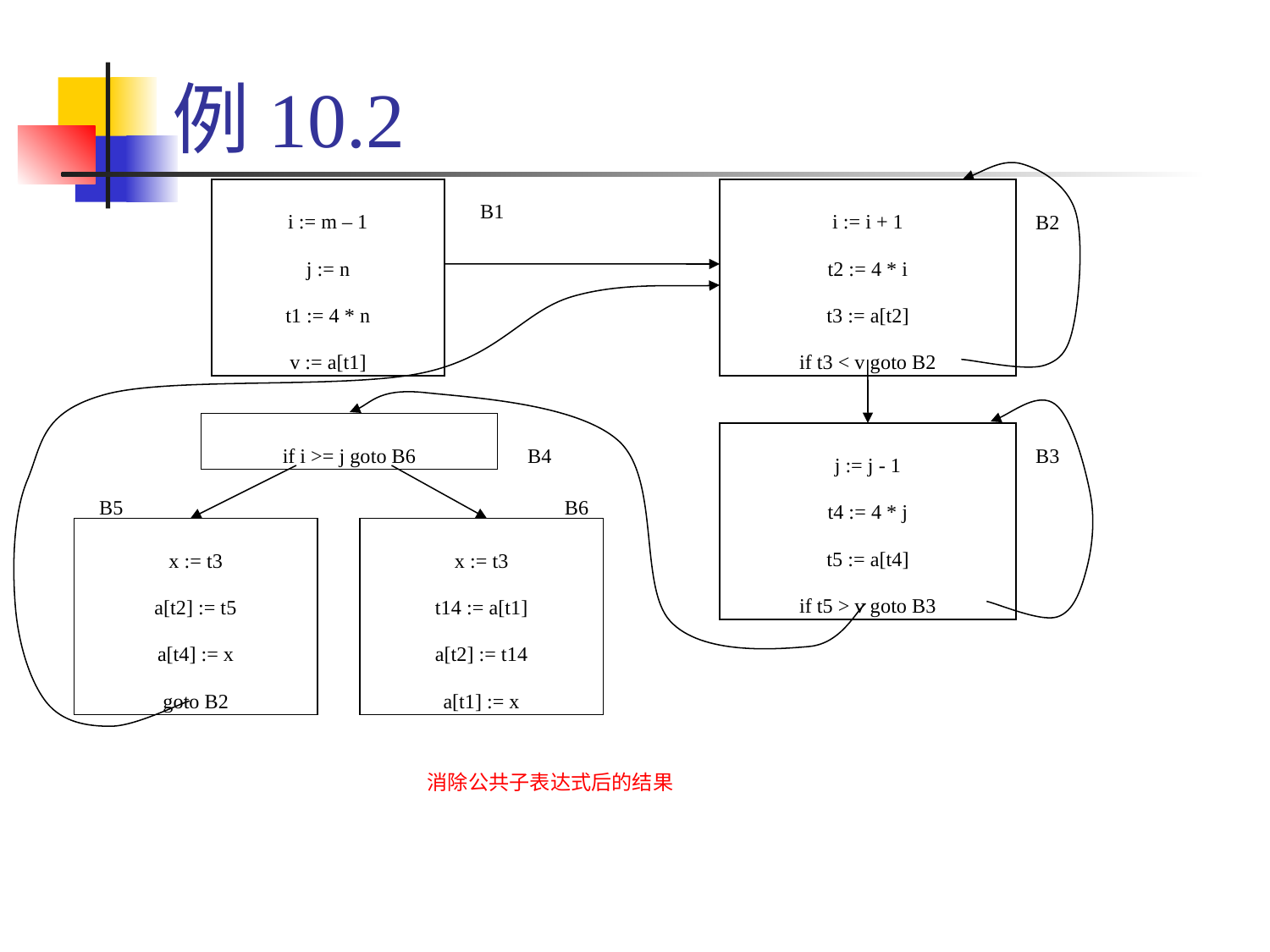

# 例10.2

B1
i := m – 1
j := n
t1 := 4 * n
v := a[t1]
i := i + 1
t2 := 4 * i
t3 := a[t2]
if t3 < v goto B2
B2

B3
if i >= j goto B6
B4
j := j - 1
t4 := 4 * j
t5 := a[t4]
if t5 > v goto B3
B5

B6
x := t3
a[t2] := t5
a[t4] := x
goto B2
x := t3
t14 := a[t1]
a[t2] := t14
a[t1] := x
消除公共子表达式后的结果